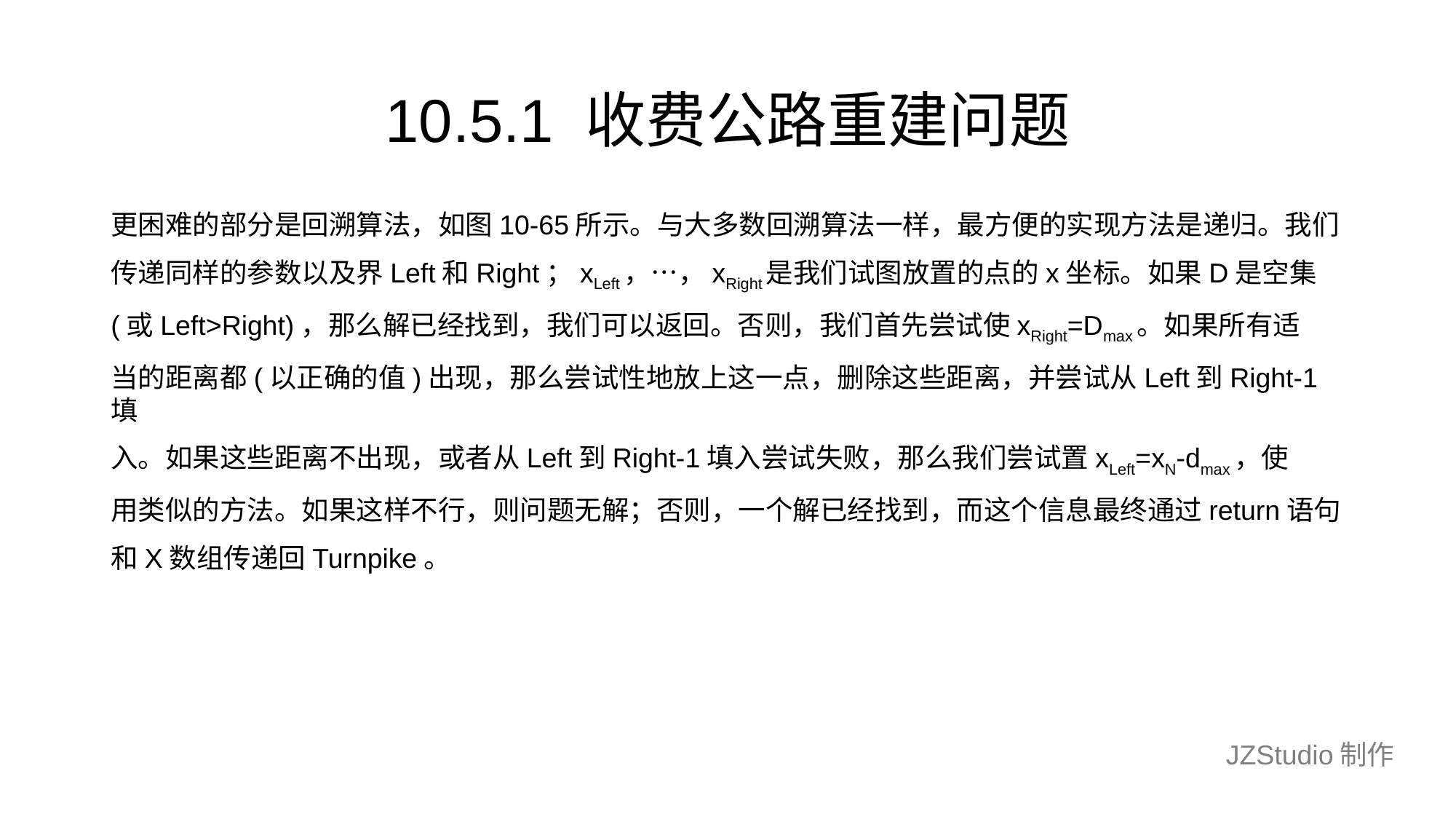

# 10.5.1 收费公路重建问题
更困难的部分是回溯算法，如图10-65所示。与大多数回溯算法一样，最方便的实现方法是递归。我们
传递同样的参数以及界Left和Right；xLeft，…，xRight是我们试图放置的点的x坐标。如果D是空集
(或Left>Right)，那么解已经找到，我们可以返回。否则，我们首先尝试使xRight=Dmax。如果所有适
当的距离都(以正确的值)出现，那么尝试性地放上这一点，删除这些距离，并尝试从Left到Right-1填
入。如果这些距离不出现，或者从Left到Right-1填入尝试失败，那么我们尝试置xLeft=xN-dmax，使
用类似的方法。如果这样不行，则问题无解；否则，一个解已经找到，而这个信息最终通过return语句
和X数组传递回Turnpike。